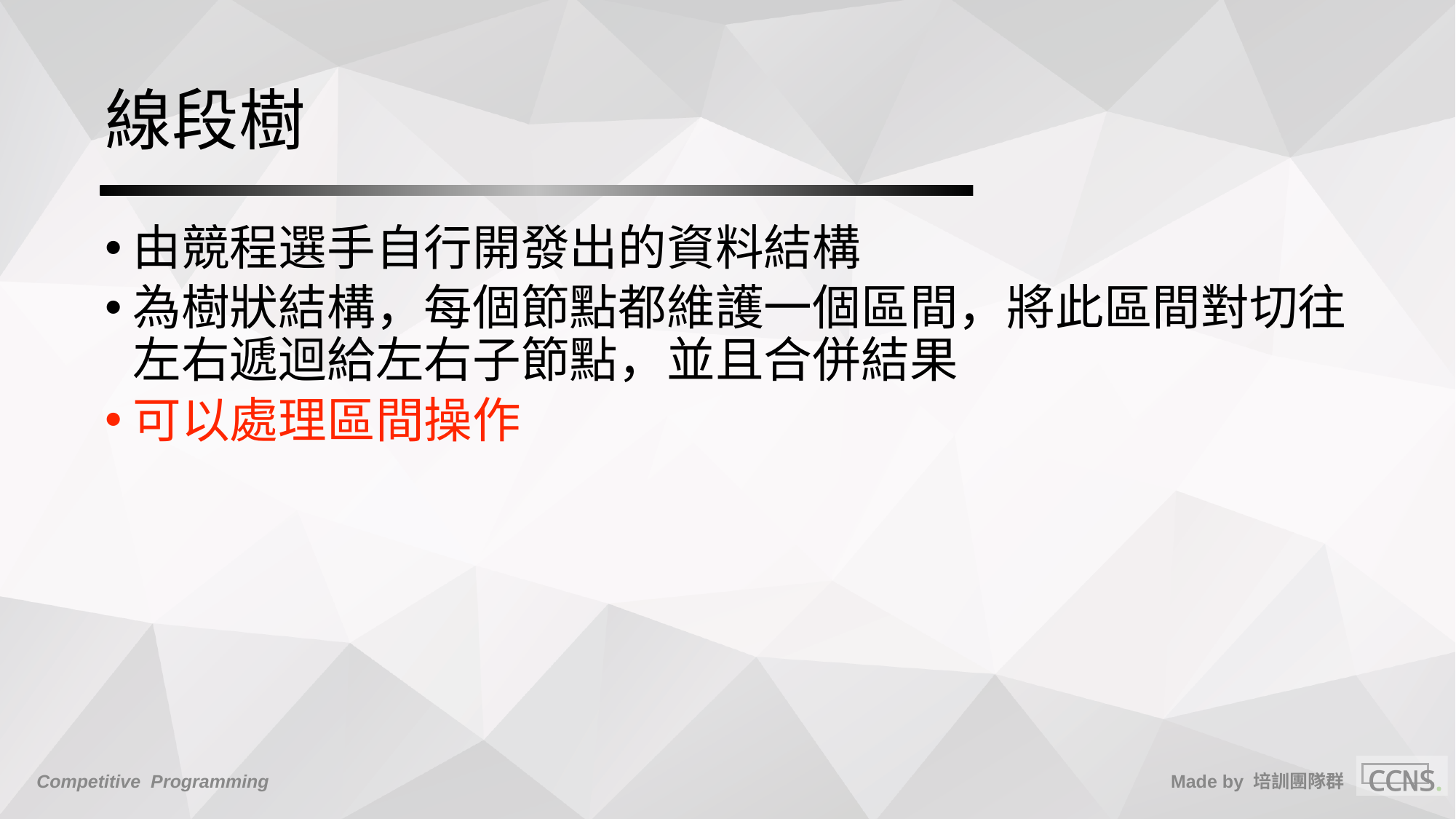

# 線段樹
由競程選手自行開發出的資料結構
為樹狀結構，每個節點都維護一個區間，將此區間對切往左右遞迴給左右子節點，並且合併結果
可以處理區間操作